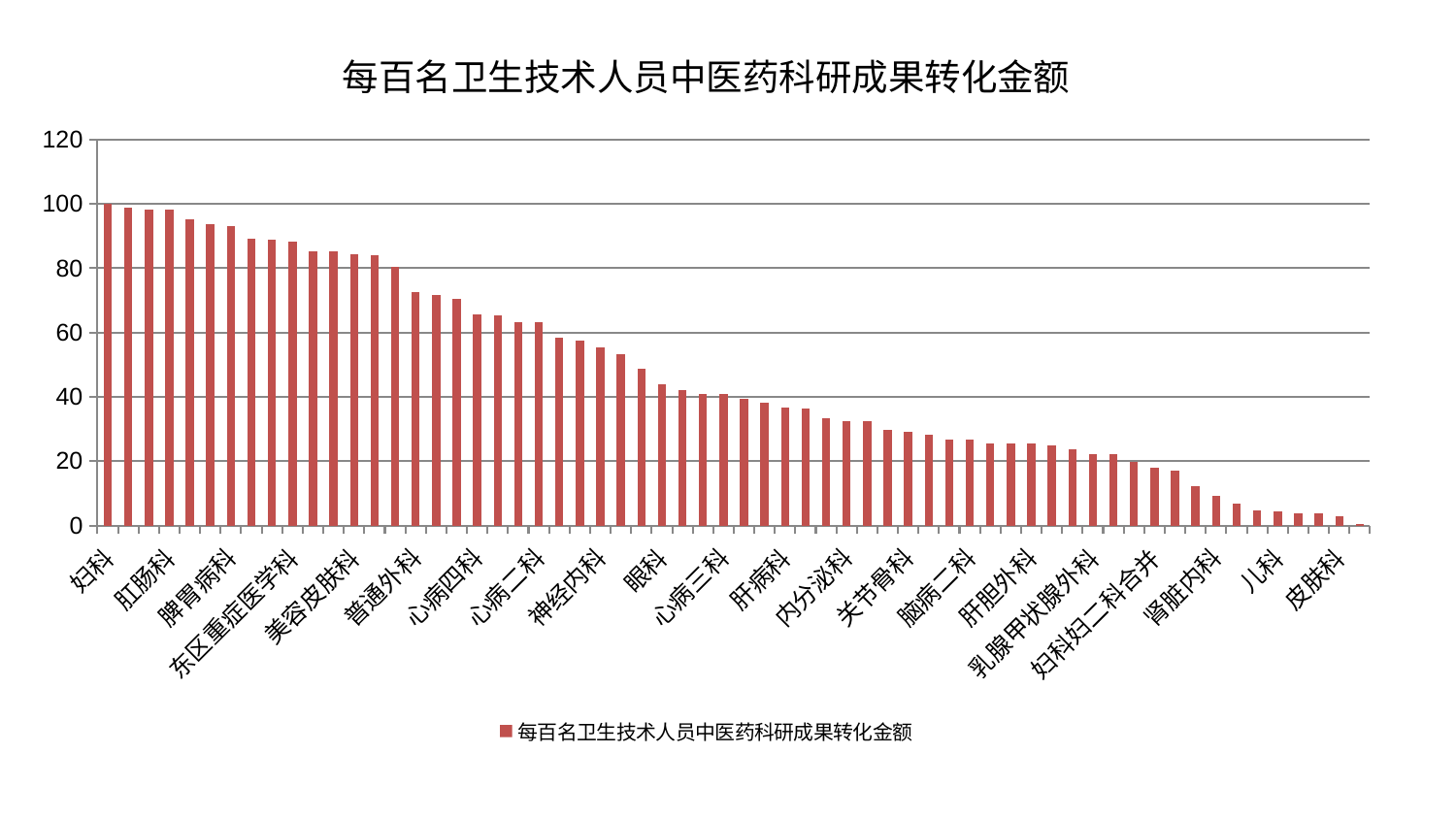

### Chart: 每百名卫生技术人员中医药科研成果转化金额

| Category | 每百名卫生技术人员中医药科研成果转化金额 |
|---|---|
| 妇科 | 99.99999999999999 |
| 口腔科 | 98.75644446386876 |
| 呼吸内科 | 98.31748199304675 |
| 肛肠科 | 98.30777871081253 |
| 显微骨科 | 95.3612817497236 |
| 风湿病科 | 93.60455880731722 |
| 脾胃病科 | 93.12483935626226 |
| 耳鼻喉科 | 89.32178698740879 |
| 脊柱骨科 | 88.87240130906387 |
| 东区重症医学科 | 88.28508440528086 |
| 男科 | 85.37862019691684 |
| 重症医学科 | 85.36229879828373 |
| 美容皮肤科 | 84.49344777293348 |
| 神经外科 | 84.00697033843178 |
| 妇二科 | 80.4511070522934 |
| 普通外科 | 72.60693377896975 |
| 小儿骨科 | 71.81074866218438 |
| 医院 | 70.54978880526357 |
| 心病四科 | 65.57192696803072 |
| 心血管内科 | 65.3956973290864 |
| 康复科 | 63.35807116510594 |
| 心病二科 | 63.31193974007152 |
| 脾胃科消化科合并 | 58.51705460154485 |
| 身心医学科 | 57.47709405552435 |
| 神经内科 | 55.243757200882996 |
| 创伤骨科 | 53.37051389571361 |
| 中医外治中心 | 48.88513241778538 |
| 眼科 | 43.85032889184236 |
| 胸外科 | 42.00388365442137 |
| 老年医学科 | 40.98605502644801 |
| 心病三科 | 40.78761899271362 |
| 综合内科 | 39.281954086879885 |
| 脑病三科 | 38.08394821006837 |
| 肝病科 | 36.70372272284902 |
| 中医经典科 | 36.24716653153681 |
| 微创骨科 | 33.214522228466315 |
| 内分泌科 | 32.57269107090134 |
| 治未病中心 | 32.48947720157976 |
| 运动损伤骨科 | 29.717219730852825 |
| 关节骨科 | 29.204036251529836 |
| 周围血管科 | 28.332836780071815 |
| 肿瘤内科 | 26.6489081696245 |
| 脑病二科 | 26.569579570461762 |
| 西区重症医学科 | 25.5752720814864 |
| 东区肾病科 | 25.49417049320335 |
| 肝胆外科 | 25.437299911544425 |
| 推拿科 | 24.99066720513501 |
| 针灸科 | 23.838389628155742 |
| 乳腺甲状腺外科 | 22.236790523237335 |
| 肾病科 | 22.23228586816019 |
| 泌尿外科 | 19.846294316192132 |
| 妇科妇二科合并 | 18.01904499121083 |
| 心病一科 | 16.912828646859488 |
| 脑病一科 | 12.356106240411767 |
| 肾脏内科 | 9.149093511085107 |
| 产科 | 6.85583659123467 |
| 消化内科 | 4.740519635631005 |
| 儿科 | 4.392723386037494 |
| 骨科 | 3.766468914028266 |
| 小儿推拿科 | 3.7499168255021447 |
| 皮肤科 | 2.7762362324425567 |
| 血液科 | 0.5367148678568456 |
196